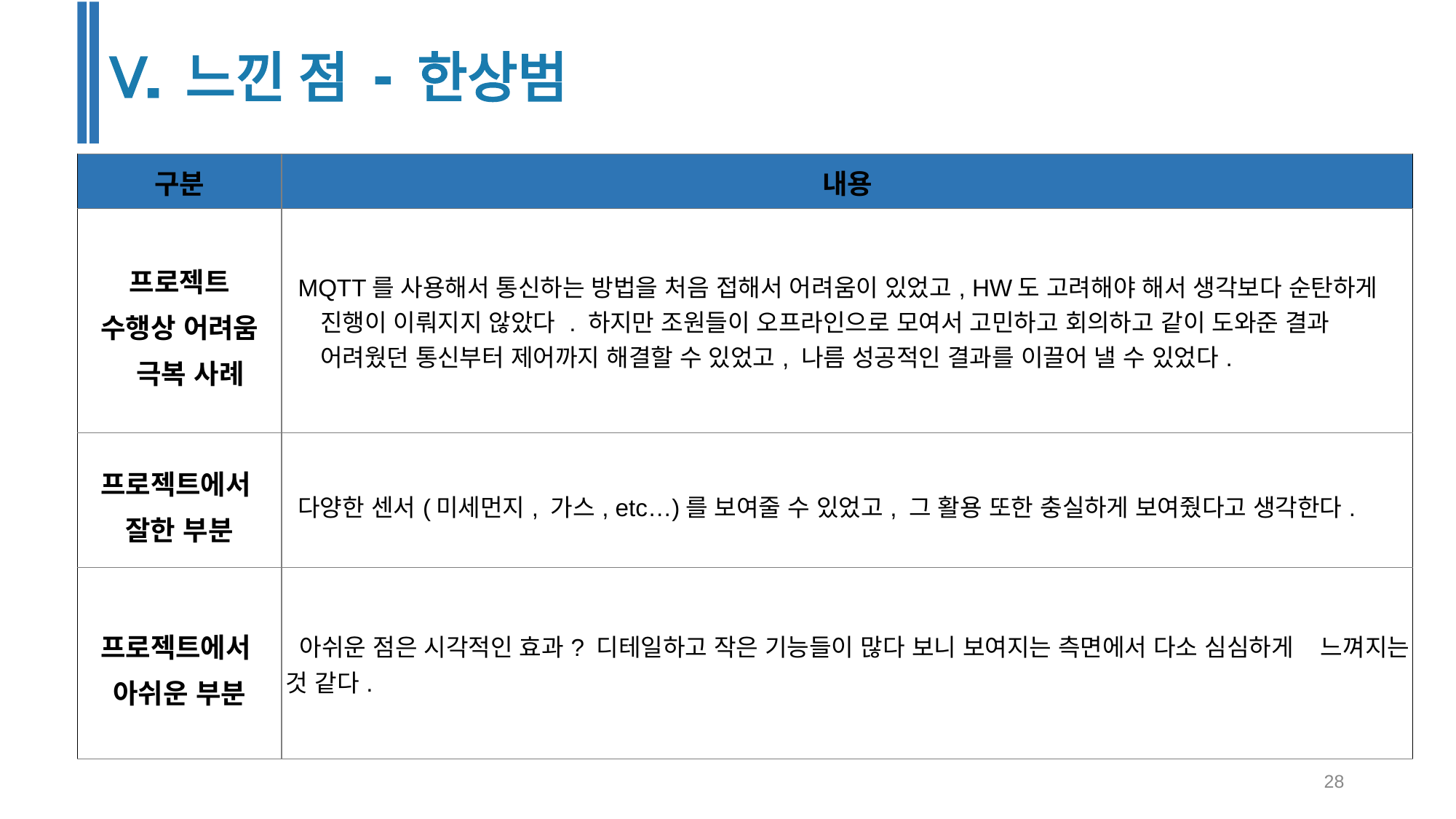

Ⅴ. 느낀 점 - 한상범
| 구분 | 내용 |
| --- | --- |
| 프로젝트 수행상 어려움 극복 사례 | MQTT를 사용해서 통신하는 방법을 처음 접해서 어려움이 있었고, HW도 고려해야 해서 생각보다 순탄하게 진행이 이뤄지지 않았다 . 하지만 조원들이 오프라인으로 모여서 고민하고 회의하고 같이 도와준 결과 어려웠던 통신부터 제어까지 해결할 수 있었고, 나름 성공적인 결과를 이끌어 낼 수 있었다. |
| 프로젝트에서 잘한 부분 | 다양한 센서(미세먼지, 가스, etc…)를 보여줄 수 있었고, 그 활용 또한 충실하게 보여줬다고 생각한다. |
| 프로젝트에서 아쉬운 부분 | 아쉬운 점은 시각적인 효과? 디테일하고 작은 기능들이 많다 보니 보여지는 측면에서 다소 심심하게 느껴지는 것 같다. |
28